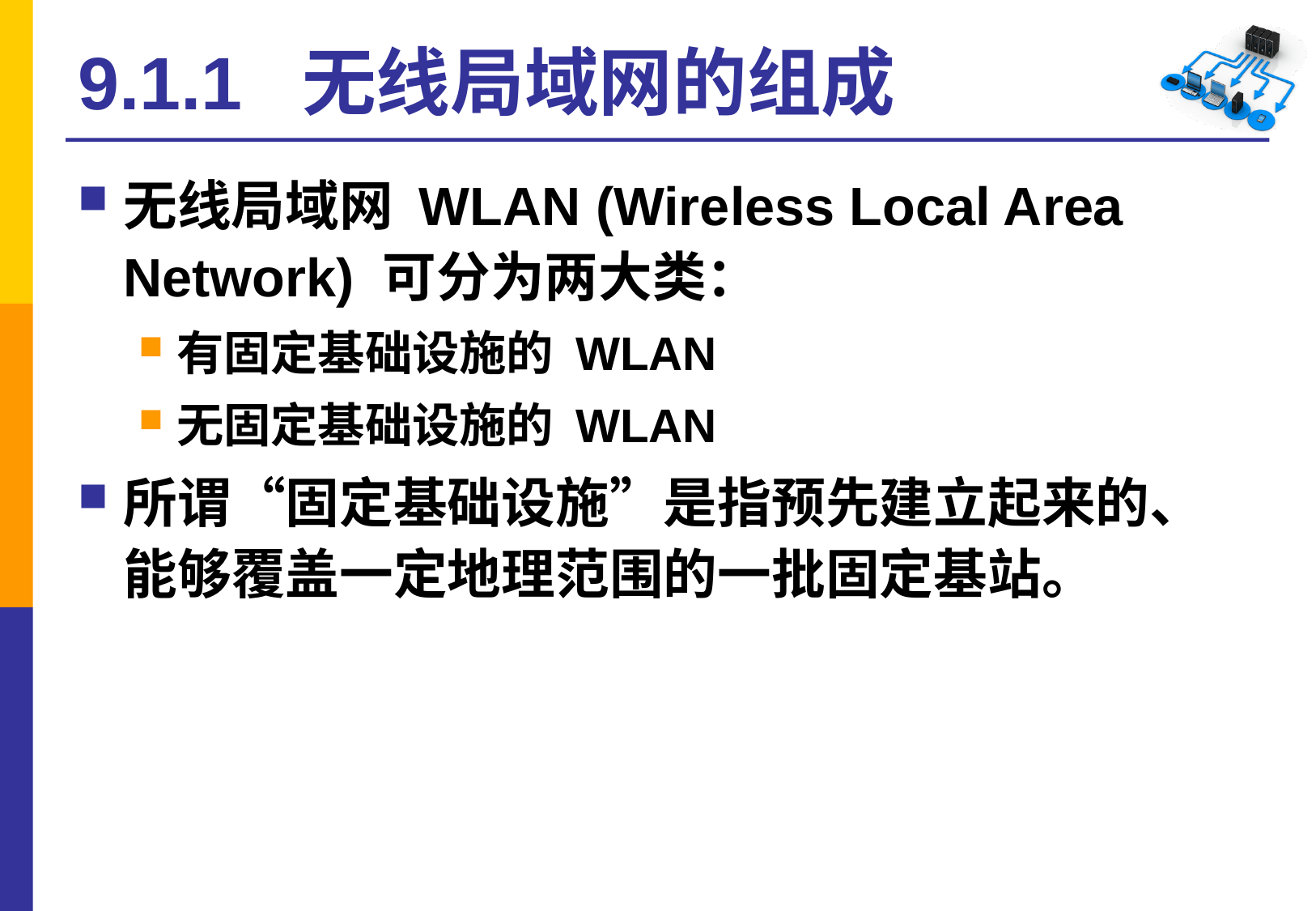

# 9.1.1  无线局域网的组成
无线局域网 WLAN (Wireless Local Area Network) 可分为两大类：
有固定基础设施的 WLAN
无固定基础设施的 WLAN
所谓“固定基础设施”是指预先建立起来的、能够覆盖一定地理范围的一批固定基站。